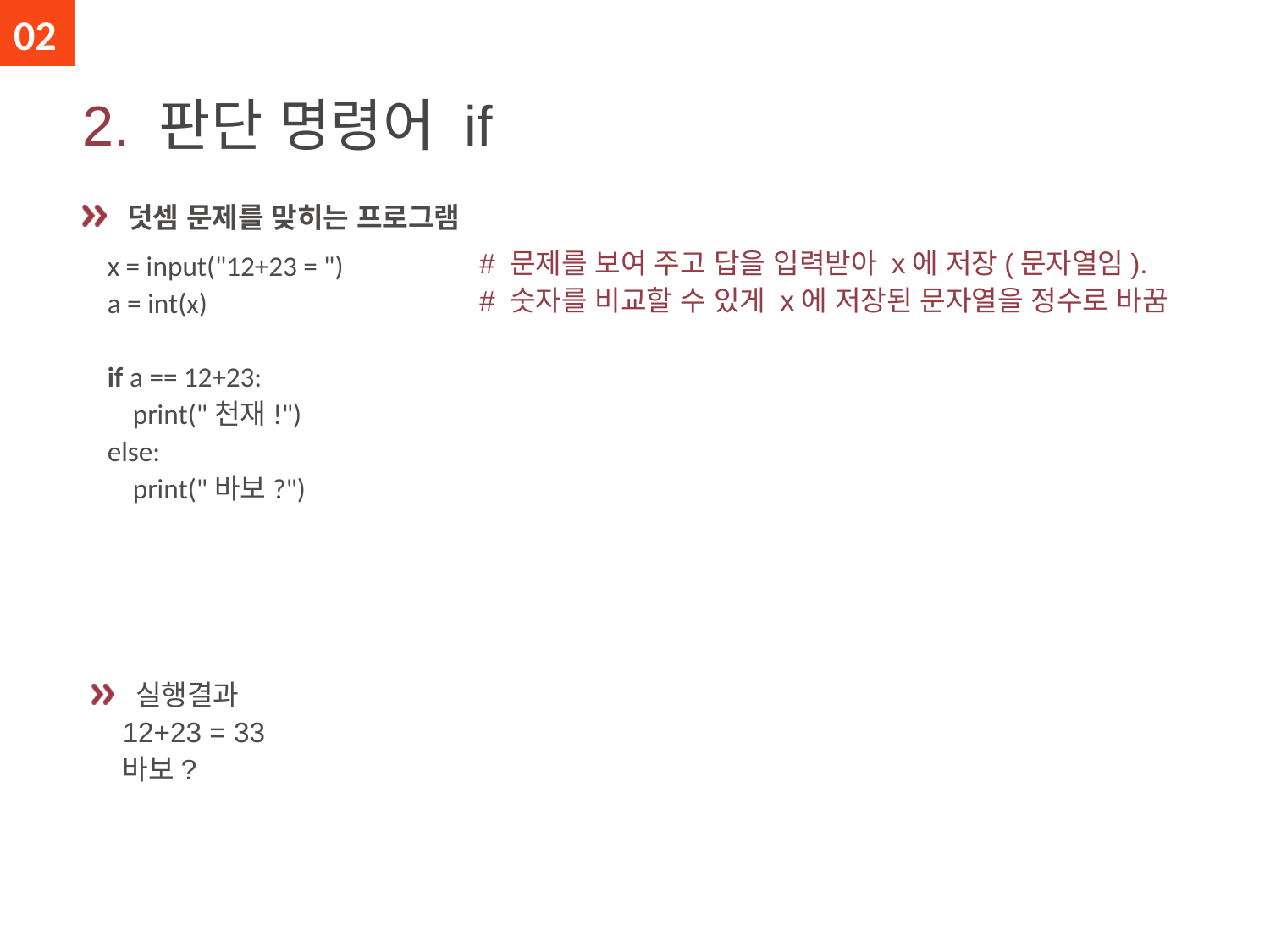

02
# 2. 판단 명령어 if
 덧셈 문제를 맞히는 프로그램
    x = input("12+23 = ")
    a = int(x)
    if a == 12+23:
        print("천재!")
    else:
        print("바보?")

# 문제를 보여 주고 답을 입력받아 x에 저장(문자열임). # 숫자를 비교할 수 있게 x에 저장된 문자열을 정수로 바꿈
 실행결과
12+23 = 33
바보?